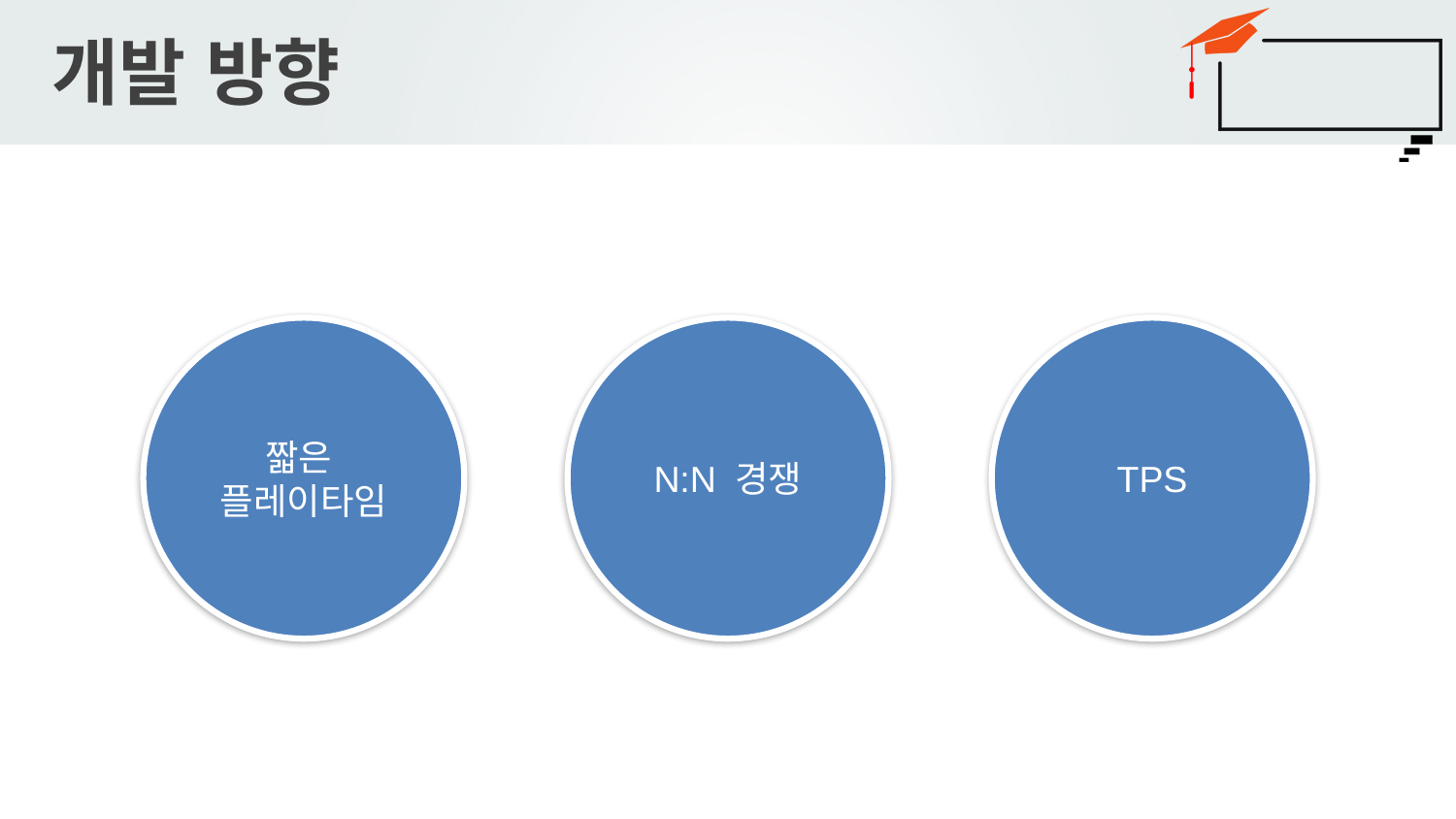

# 개발 방향
짧은
플레이타임
N:N 경쟁
TPS